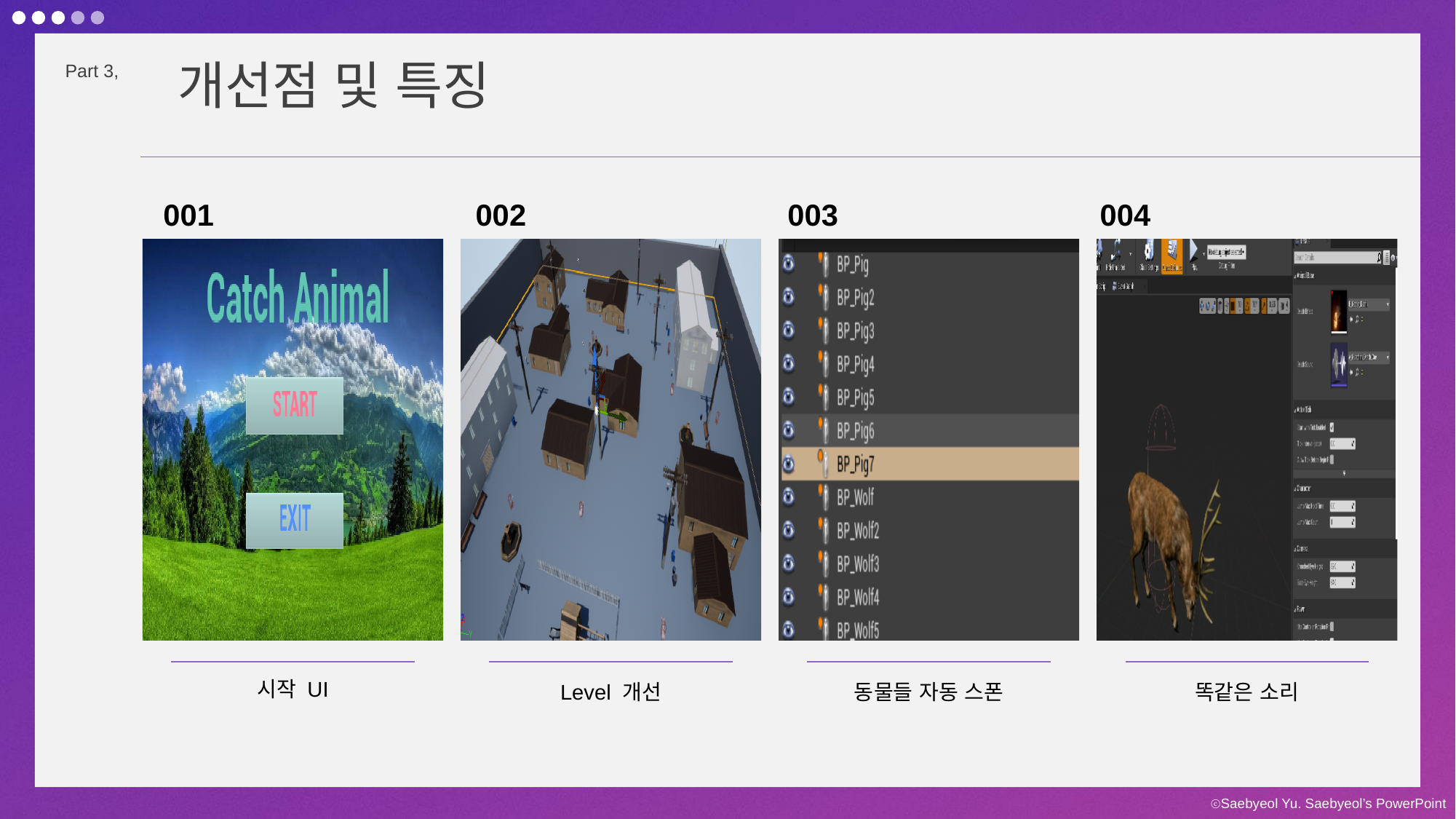

개선점 및 특징
Part 3,
001
002
003
004

시작 UI
Level 개선
동물들 자동 스폰
똑같은 소리